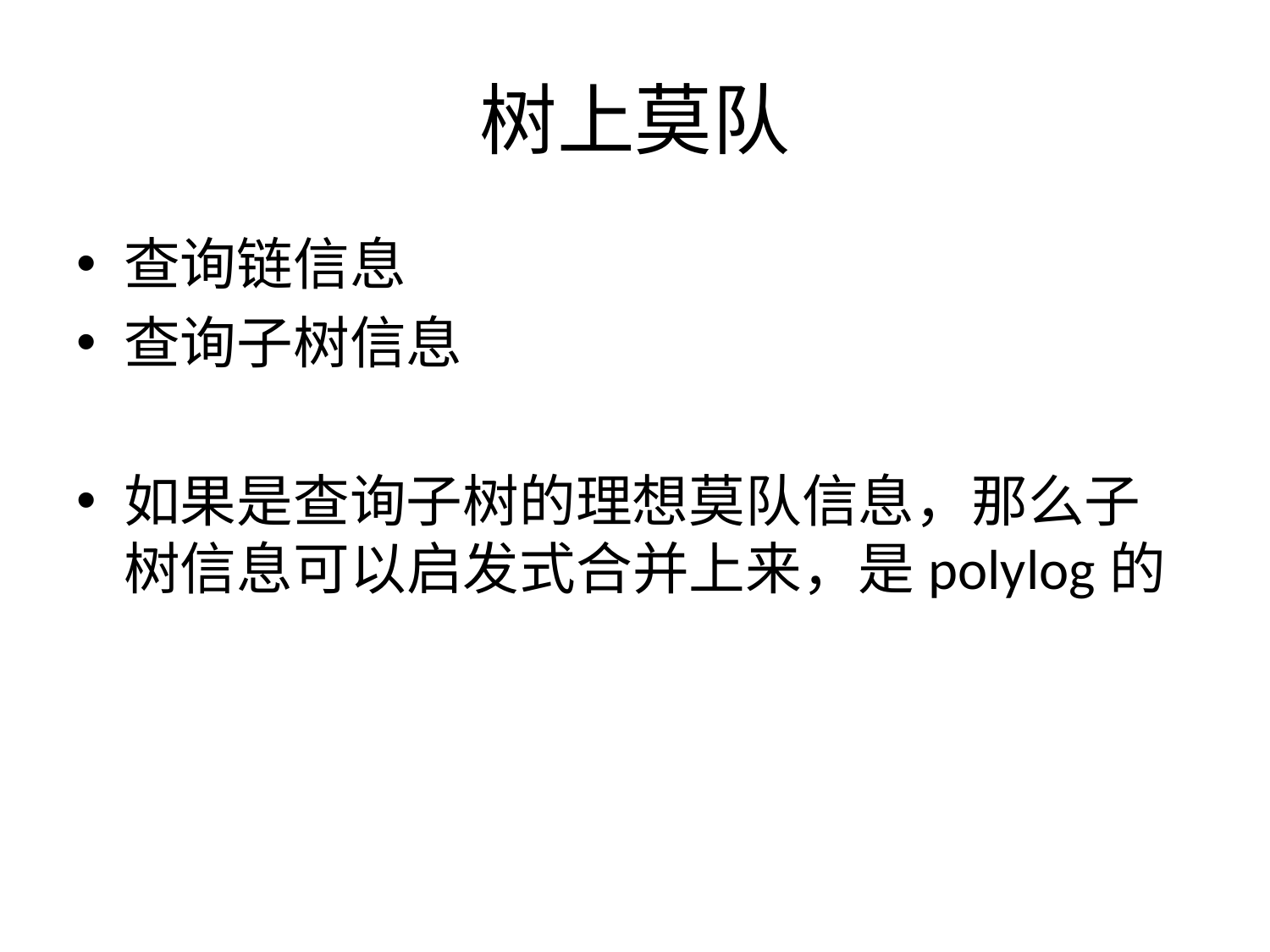

# 树上莫队
查询链信息
查询子树信息

如果是查询子树的理想莫队信息，那么子树信息可以启发式合并上来，是polylog的